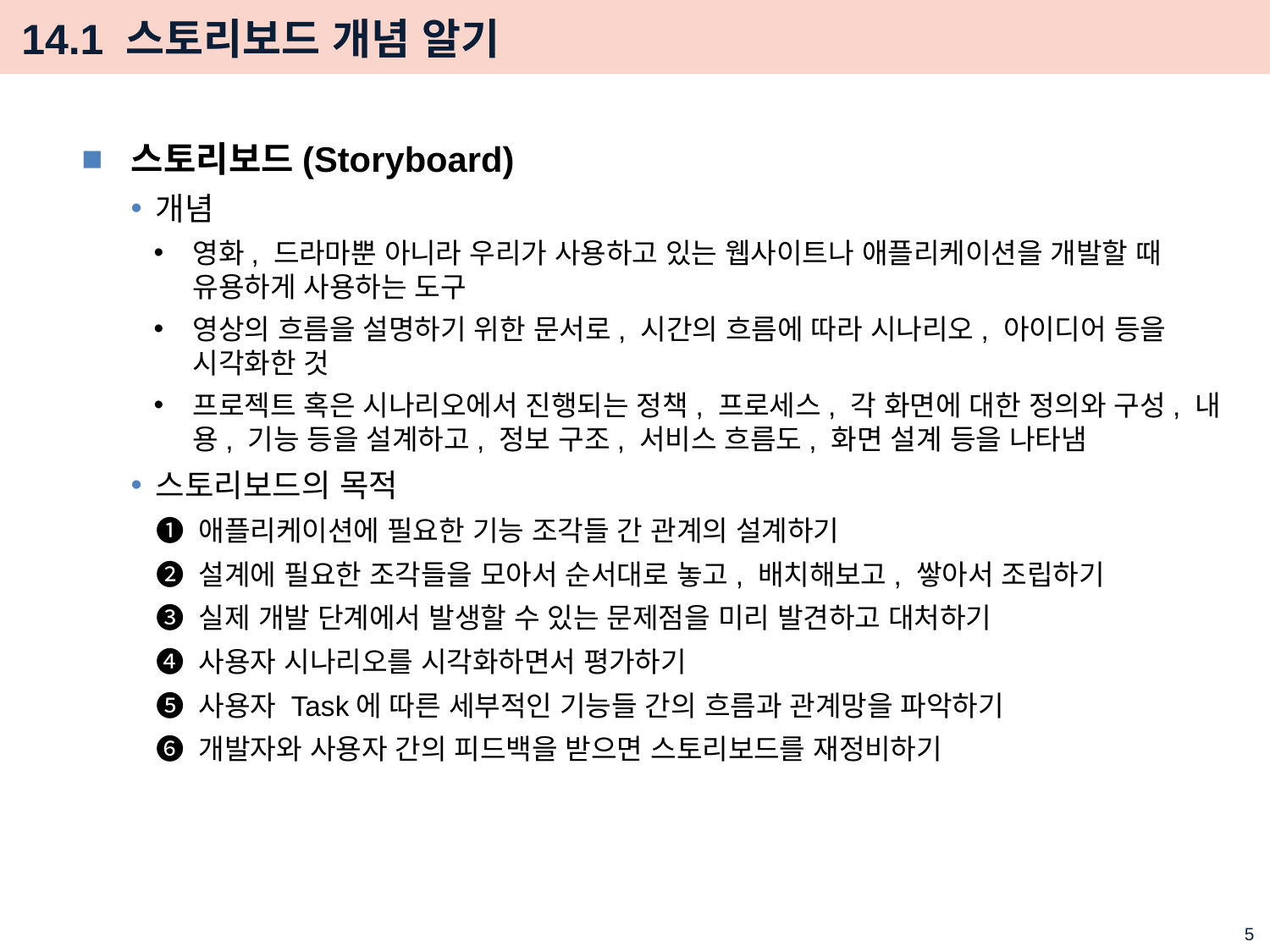

# 14.1 스토리보드 개념 알기
스토리보드(Storyboard)
개념
영화, 드라마뿐 아니라 우리가 사용하고 있는 웹사이트나 애플리케이션을 개발할 때 유용하게 사용하는 도구
영상의 흐름을 설명하기 위한 문서로, 시간의 흐름에 따라 시나리오, 아이디어 등을 시각화한 것
프로젝트 혹은 시나리오에서 진행되는 정책, 프로세스, 각 화면에 대한 정의와 구성, 내용, 기능 등을 설계하고, 정보 구조, 서비스 흐름도, 화면 설계 등을 나타냄
스토리보드의 목적
❶ 애플리케이션에 필요한 기능 조각들 간 관계의 설계하기
❷ 설계에 필요한 조각들을 모아서 순서대로 놓고, 배치해보고, 쌓아서 조립하기
❸ 실제 개발 단계에서 발생할 수 있는 문제점을 미리 발견하고 대처하기
❹ 사용자 시나리오를 시각화하면서 평가하기
❺ 사용자 Task에 따른 세부적인 기능들 간의 흐름과 관계망을 파악하기
❻ 개발자와 사용자 간의 피드백을 받으면 스토리보드를 재정비하기